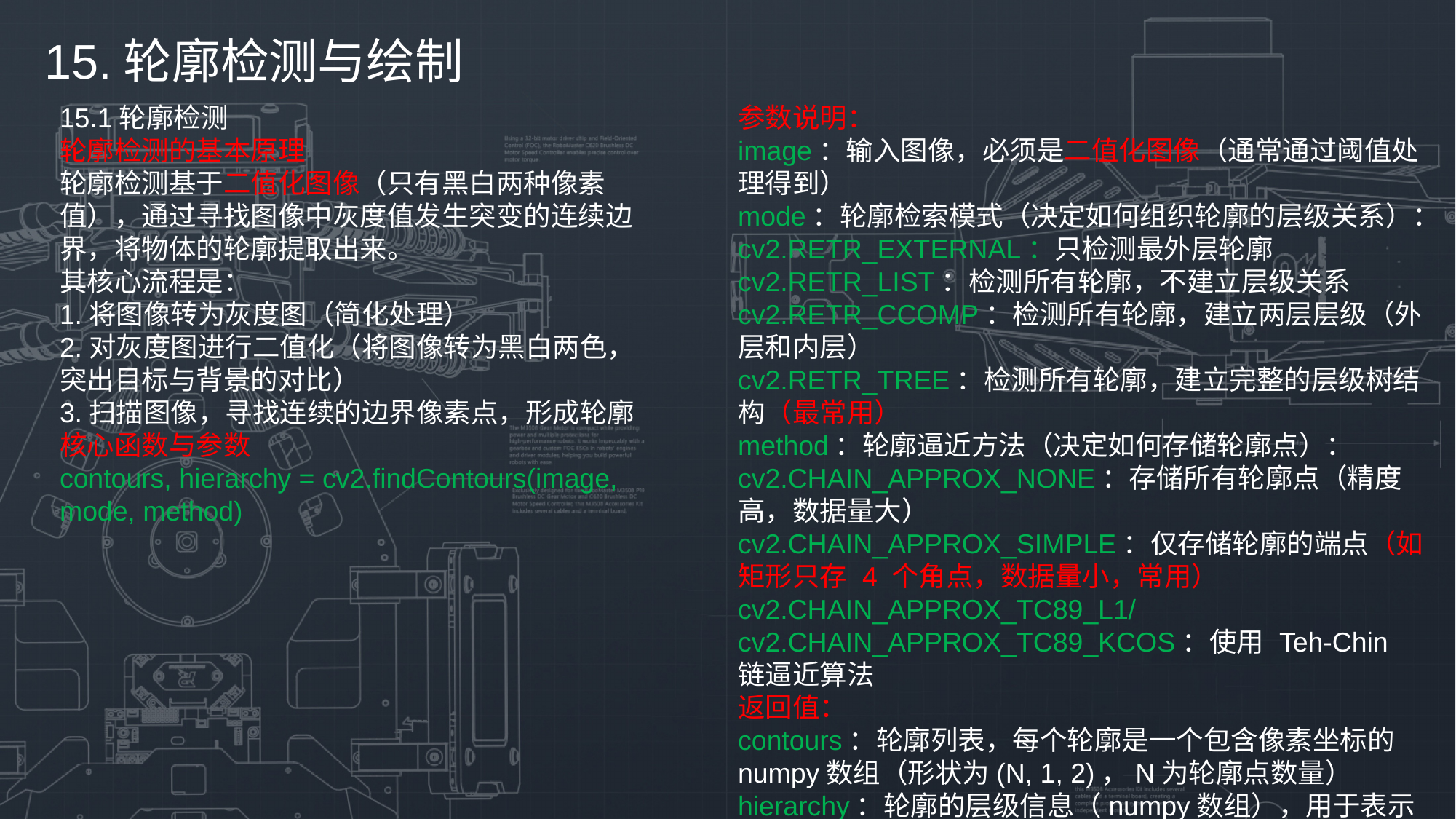

15.轮廓检测与绘制
15.1轮廓检测
轮廓检测的基本原理
轮廓检测基于二值化图像（只有黑白两种像素值），通过寻找图像中灰度值发生突变的连续边界，将物体的轮廓提取出来。
其核心流程是：
1.将图像转为灰度图（简化处理）
2.对灰度图进行二值化（将图像转为黑白两色，突出目标与背景的对比）
3.扫描图像，寻找连续的边界像素点，形成轮廓核心函数与参数
contours, hierarchy = cv2.findContours(image, mode, method)

参数说明：
image：输入图像，必须是二值化图像（通常通过阈值处理得到）
mode：轮廓检索模式（决定如何组织轮廓的层级关系）：
cv2.RETR_EXTERNAL：只检测最外层轮廓
cv2.RETR_LIST：检测所有轮廓，不建立层级关系
cv2.RETR_CCOMP：检测所有轮廓，建立两层层级（外层和内层）
cv2.RETR_TREE：检测所有轮廓，建立完整的层级树结构（最常用）
method：轮廓逼近方法（决定如何存储轮廓点）：
cv2.CHAIN_APPROX_NONE：存储所有轮廓点（精度高，数据量大）
cv2.CHAIN_APPROX_SIMPLE：仅存储轮廓的端点（如矩形只存 4 个角点，数据量小，常用）
cv2.CHAIN_APPROX_TC89_L1/cv2.CHAIN_APPROX_TC89_KCOS：使用 Teh-Chin 链逼近算法
返回值：
contours：轮廓列表，每个轮廓是一个包含像素坐标的numpy数组（形状为(N, 1, 2)，N为轮廓点数量）
hierarchy：轮廓的层级信息（numpy数组），用于表示轮廓之间的嵌套关系